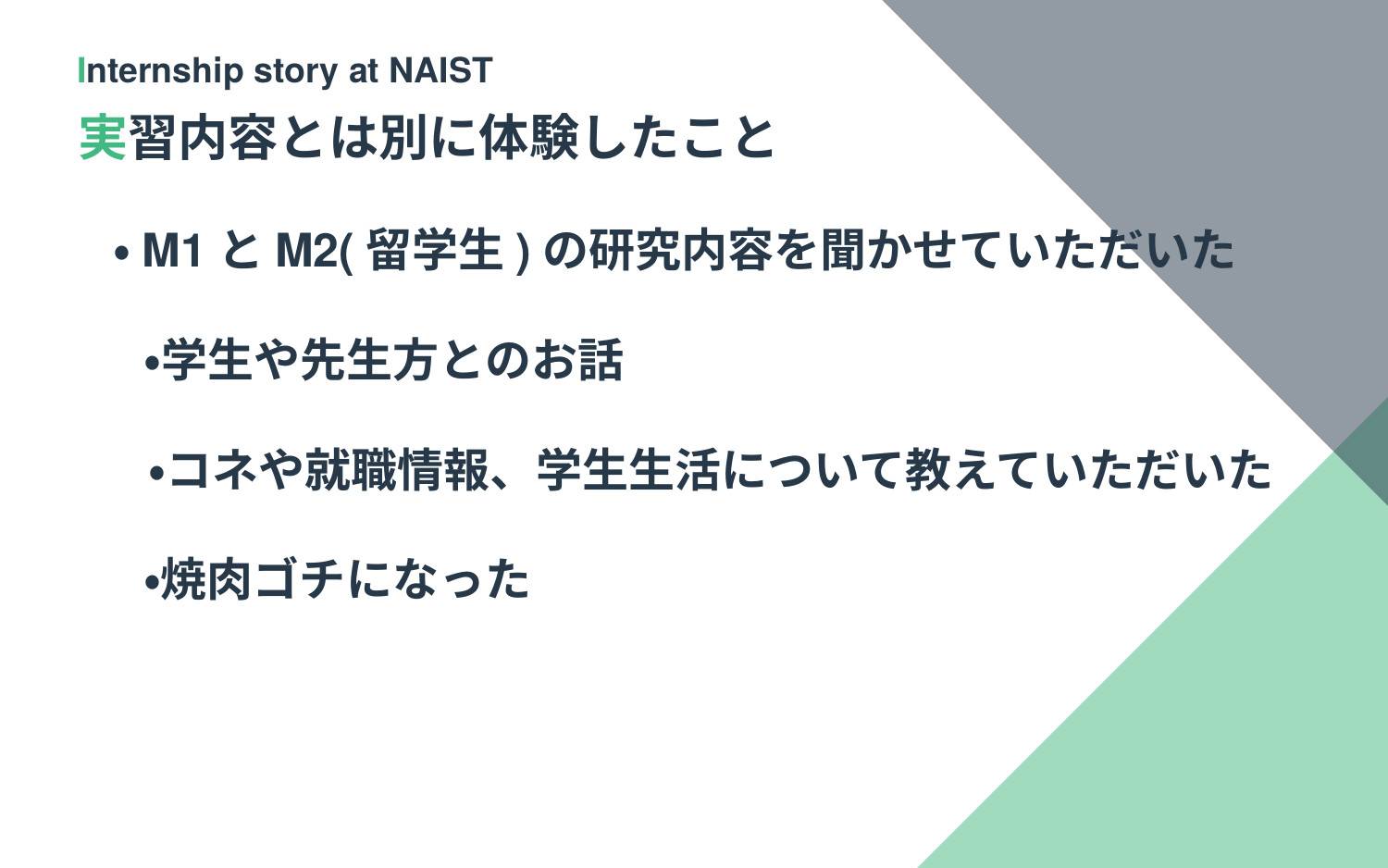

Internship story at NAIST
実習内容とは別に体験したこと
・M1とM2(留学生)の研究内容を聞かせていただいた
・学生や先生方とのお話

・コネや就職情報、学生生活について教えていただいた
・焼肉ゴチになった